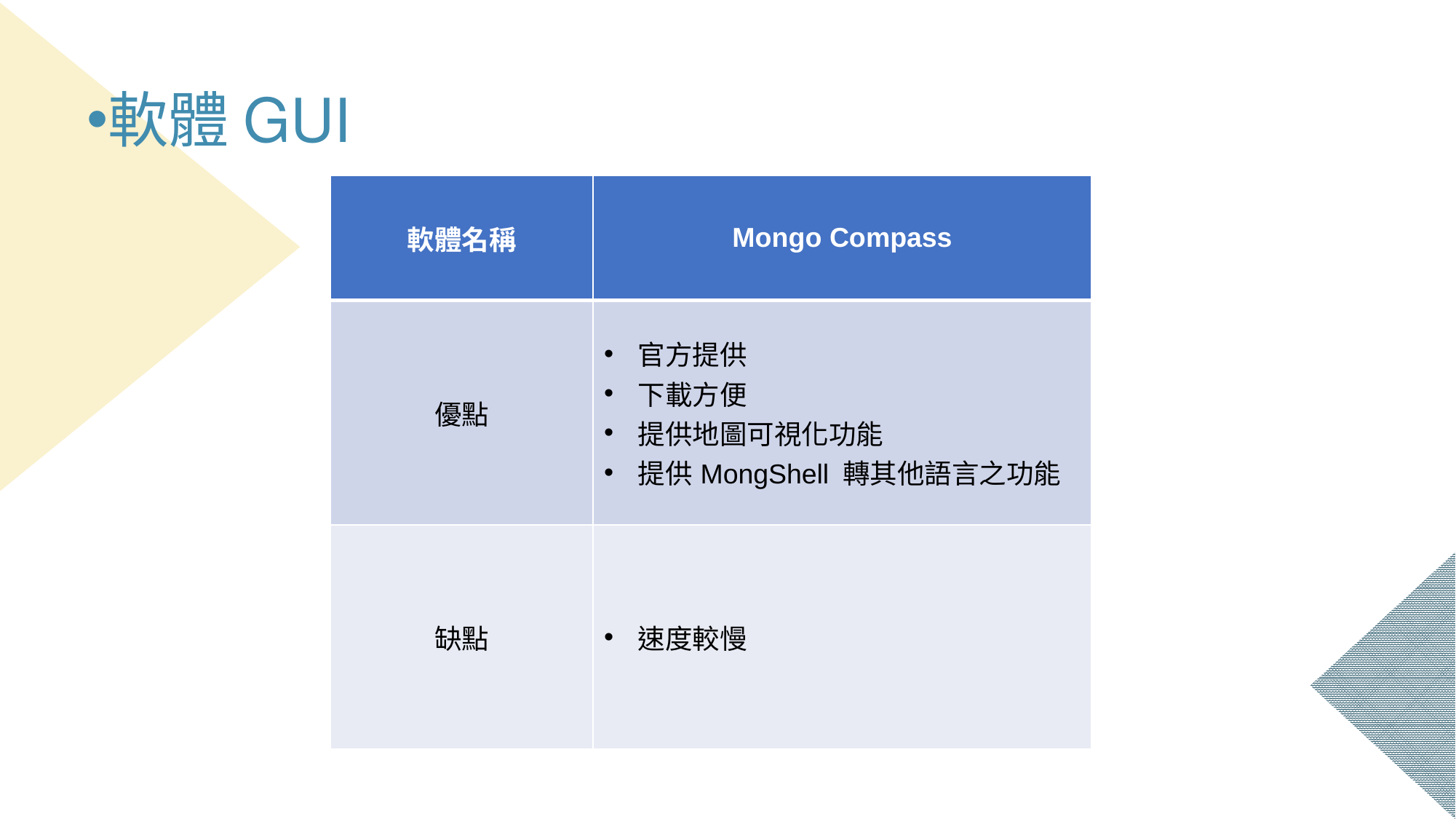

軟體GUI

| 軟體名稱 | Mongo Compass |
| --- | --- |
| 優點 | 官方提供 下載方便 提供地圖可視化功能 提供MongShell 轉其他語言之功能 |
| 缺點 | 速度較慢 |